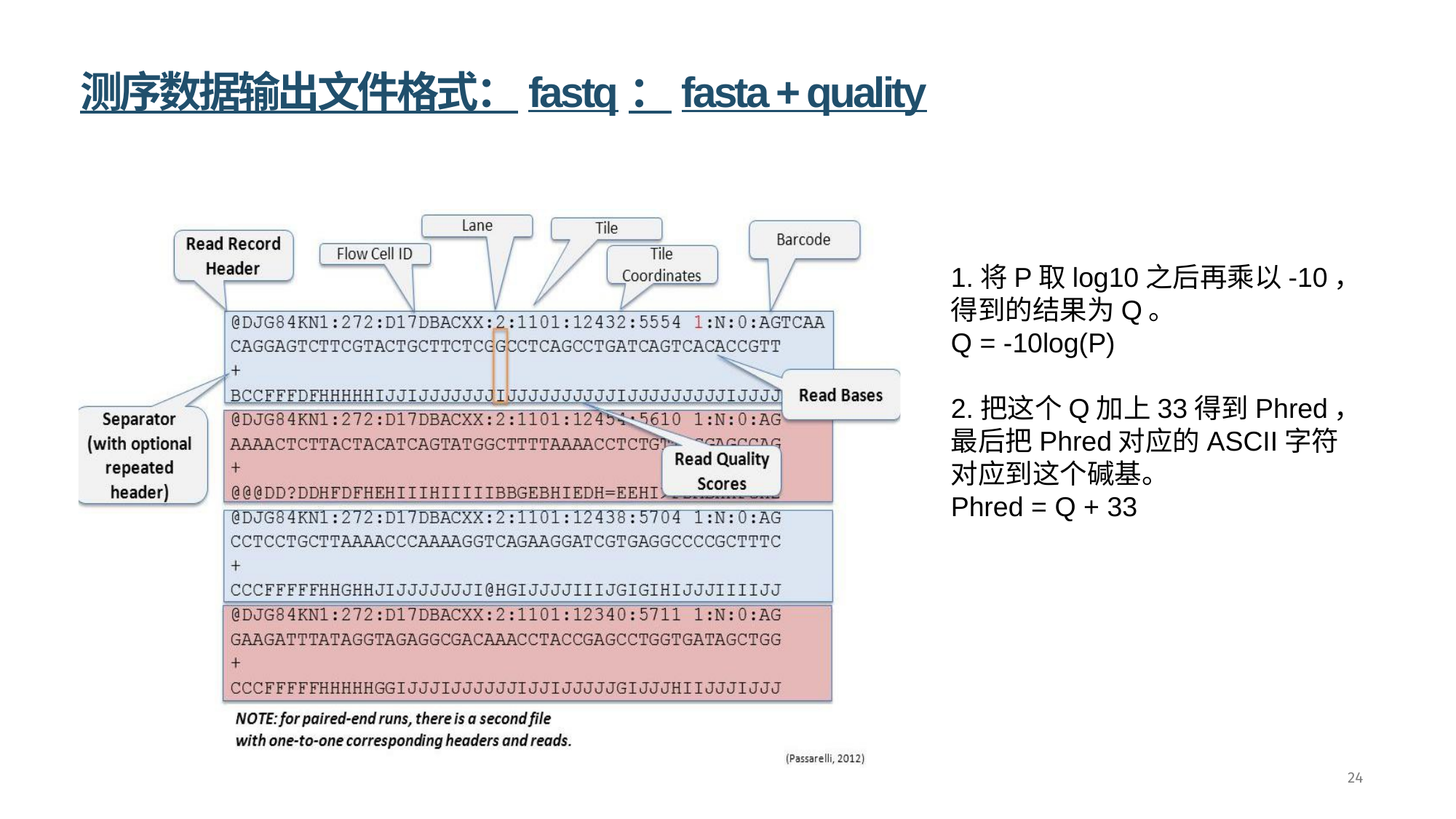

# 测序数据输出文件格式：fastq：fasta + quality

1.将P取log10之后再乘以-10，得到的结果为Q。
Q = -10log(P)

2.把这个Q加上33得到Phred，最后把Phred对应的ASCII字符对应到这个碱基。
Phred = Q + 33
24